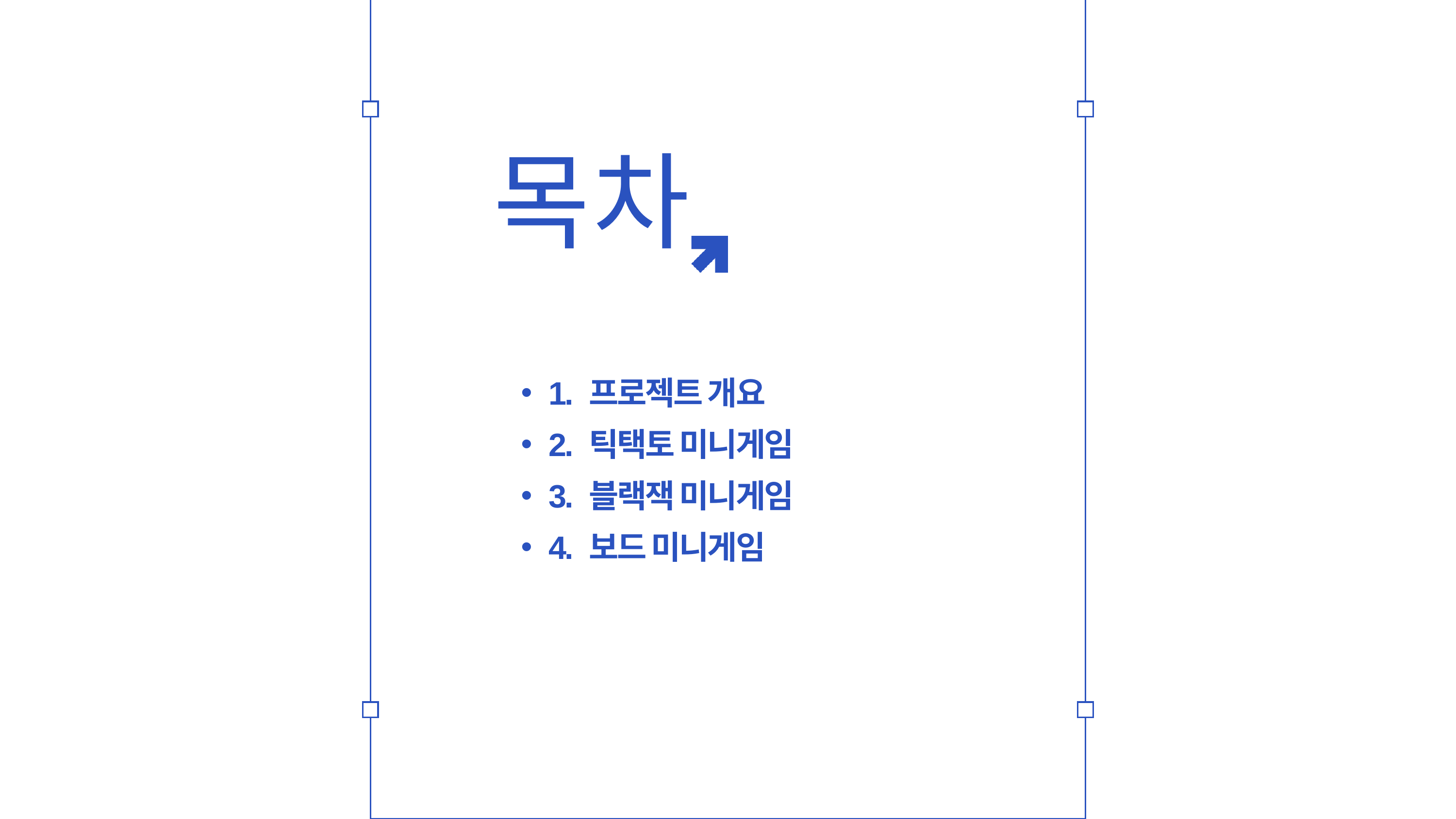

목차

1. 프로젝트 개요
2. 틱택토 미니게임
3. 블랙잭 미니게임
4. 보드 미니게임